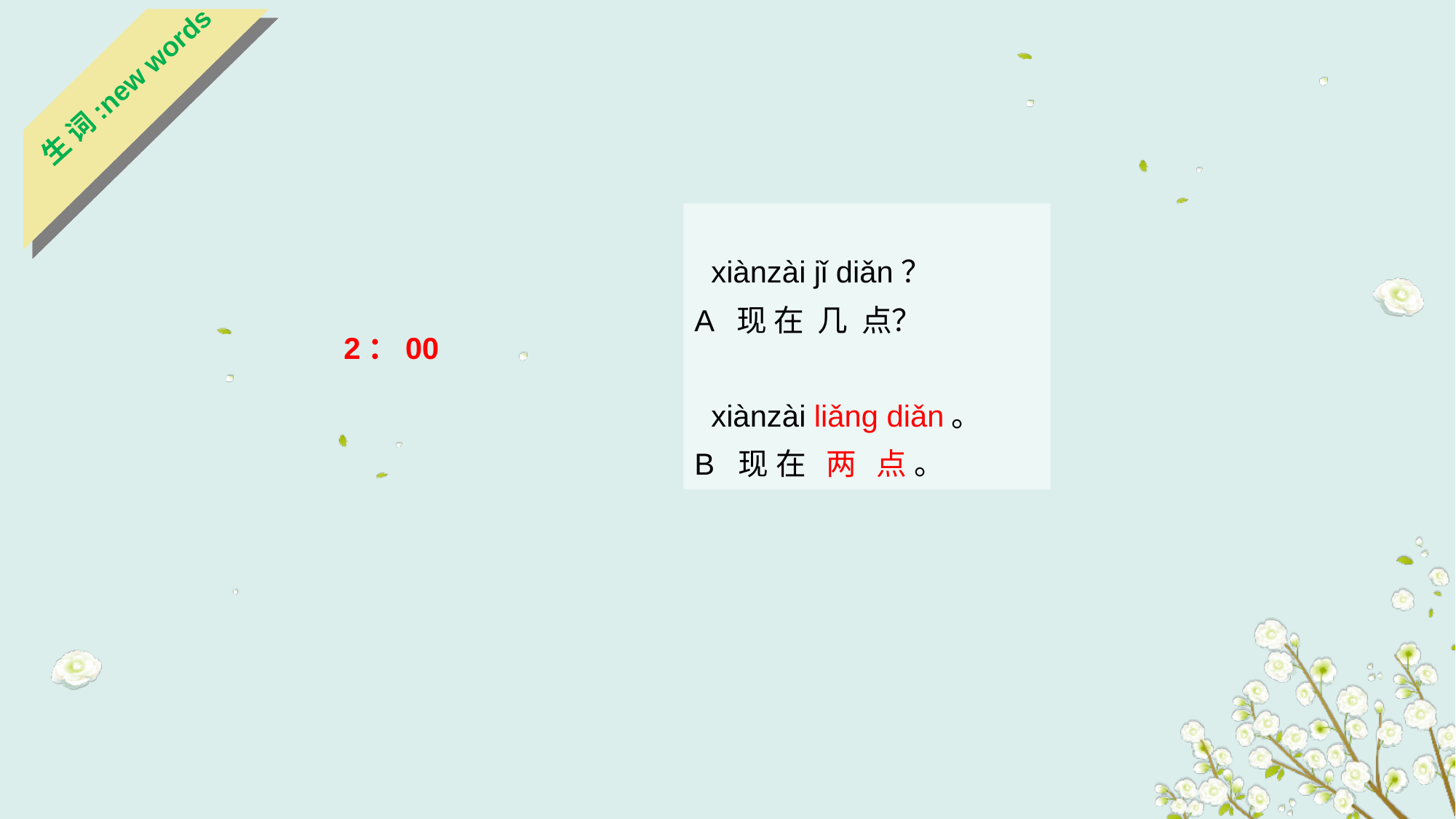

生 词:new words

  xiànzài jǐ diǎn？
A  现 在  几  点？

  xiànzài liǎnɡ diǎn。
B  现 在   两   点 。

  2：00